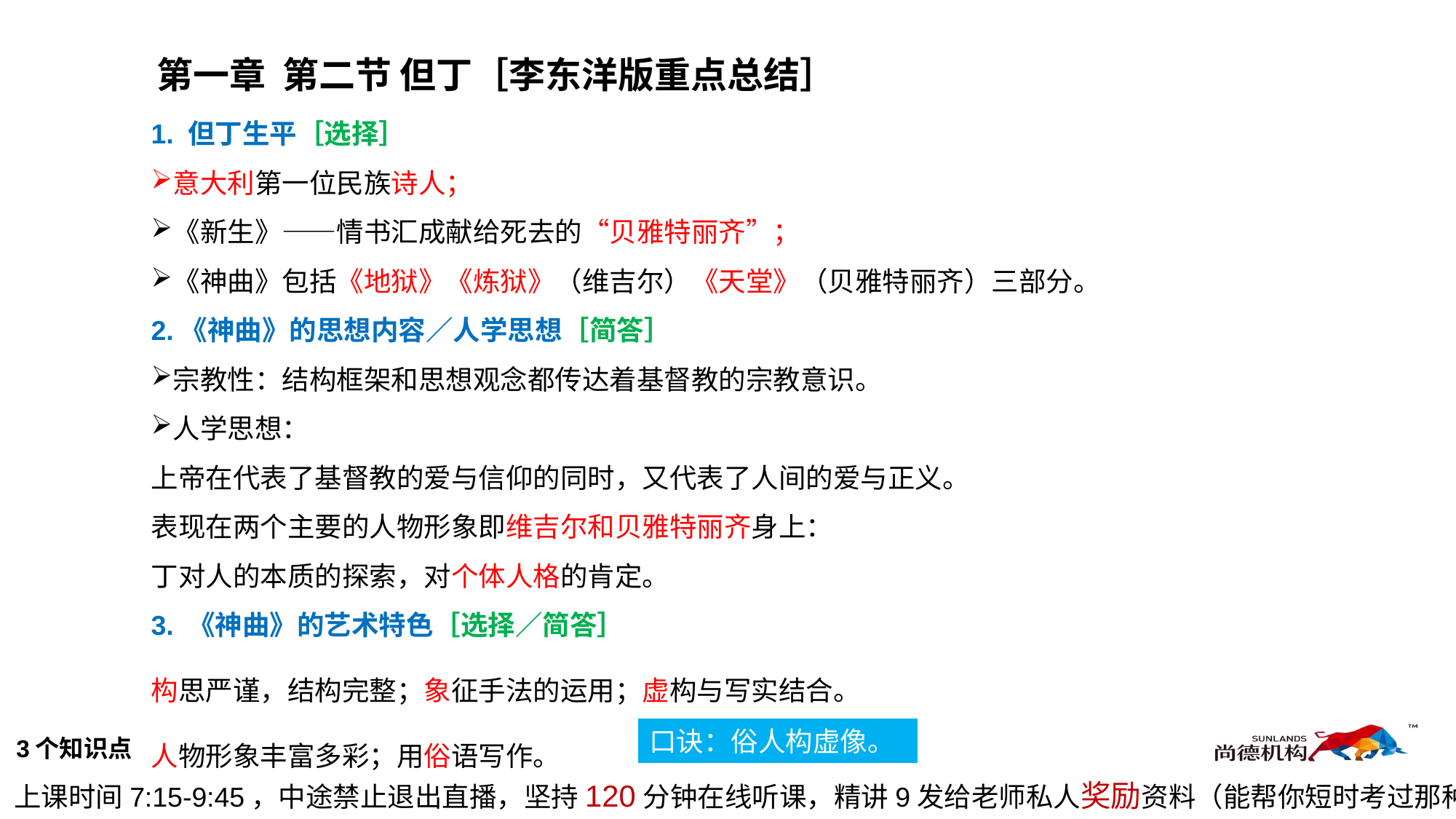

第一章  第二节 但丁［李东洋版重点总结］
1. 但丁生平［选择］
意大利第一位民族诗人；
《新生》——情书汇成献给死去的“贝雅特丽齐”；
《神曲》包括《地狱》《炼狱》（维吉尔）《天堂》（贝雅特丽齐）三部分。
2.《神曲》的思想内容／人学思想［简答］
宗教性：结构框架和思想观念都传达着基督教的宗教意识。
人学思想：
上帝在代表了基督教的爱与信仰的同时，又代表了人间的爱与正义。
表现在两个主要的人物形象即维吉尔和贝雅特丽齐身上：
丁对人的本质的探索，对个体人格的肯定。
3. 《神曲》的艺术特色［选择／简答］
构思严谨，结构完整；象征手法的运用；虚构与写实结合。
人物形象丰富多彩；用俗语写作。
口诀：俗人构虚像。
3个知识点